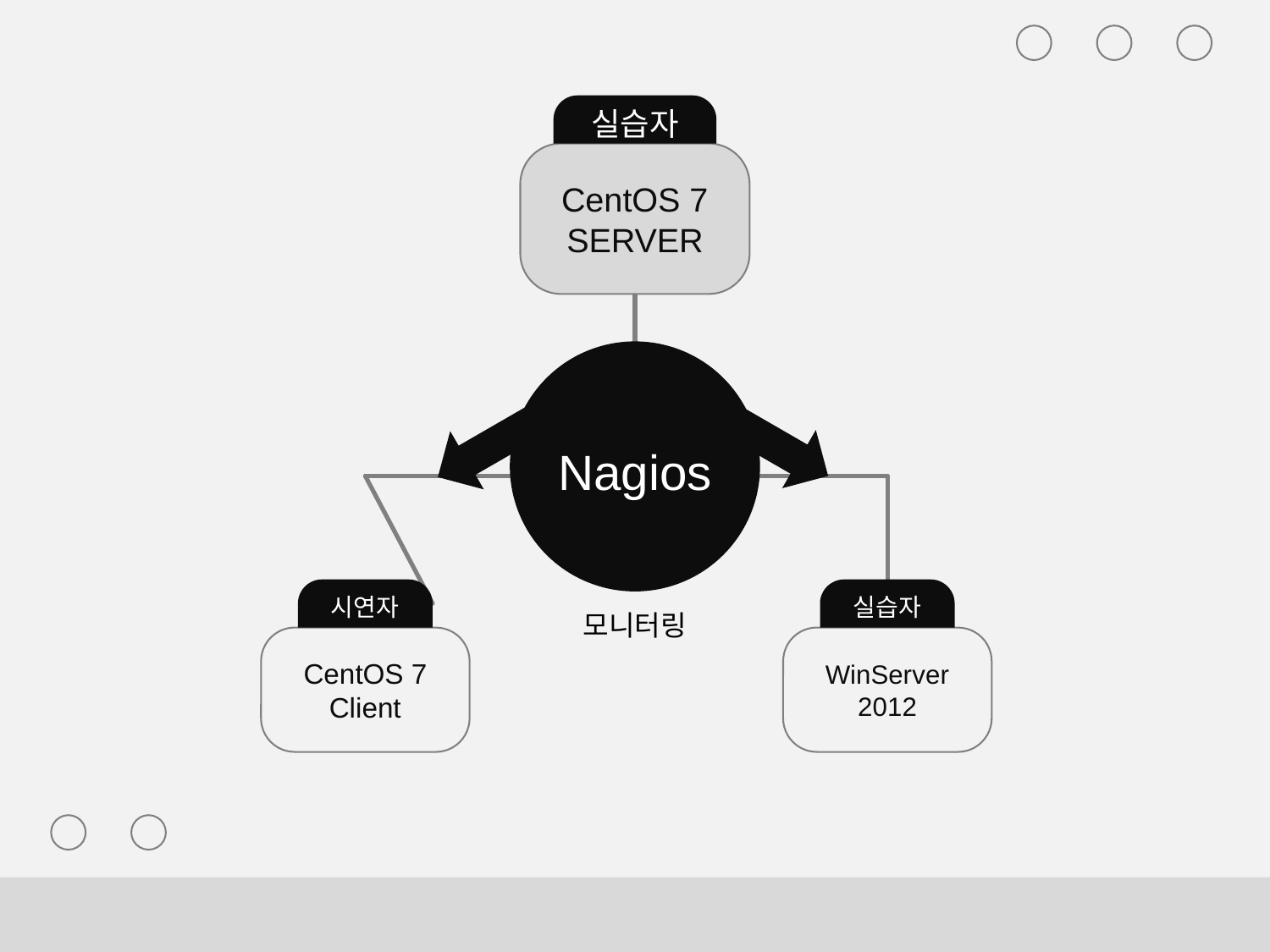

실습자
CentOS 7
SERVER

Nagios

시연자
CentOS 7
Client
실습자
WinServer
2012
모니터링